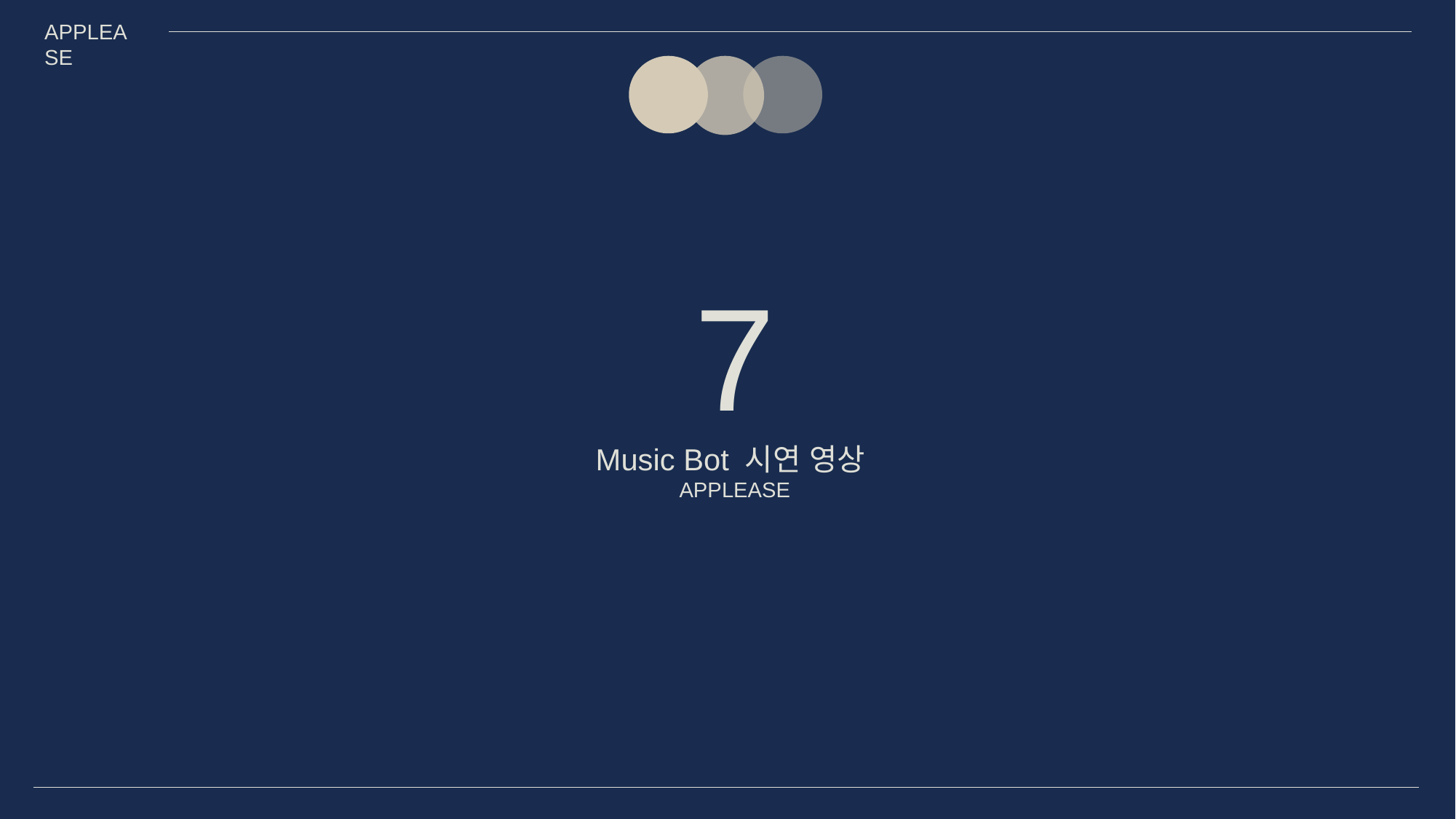

APPLEASE

7
Music Bot 시연 영상
APPLEASE